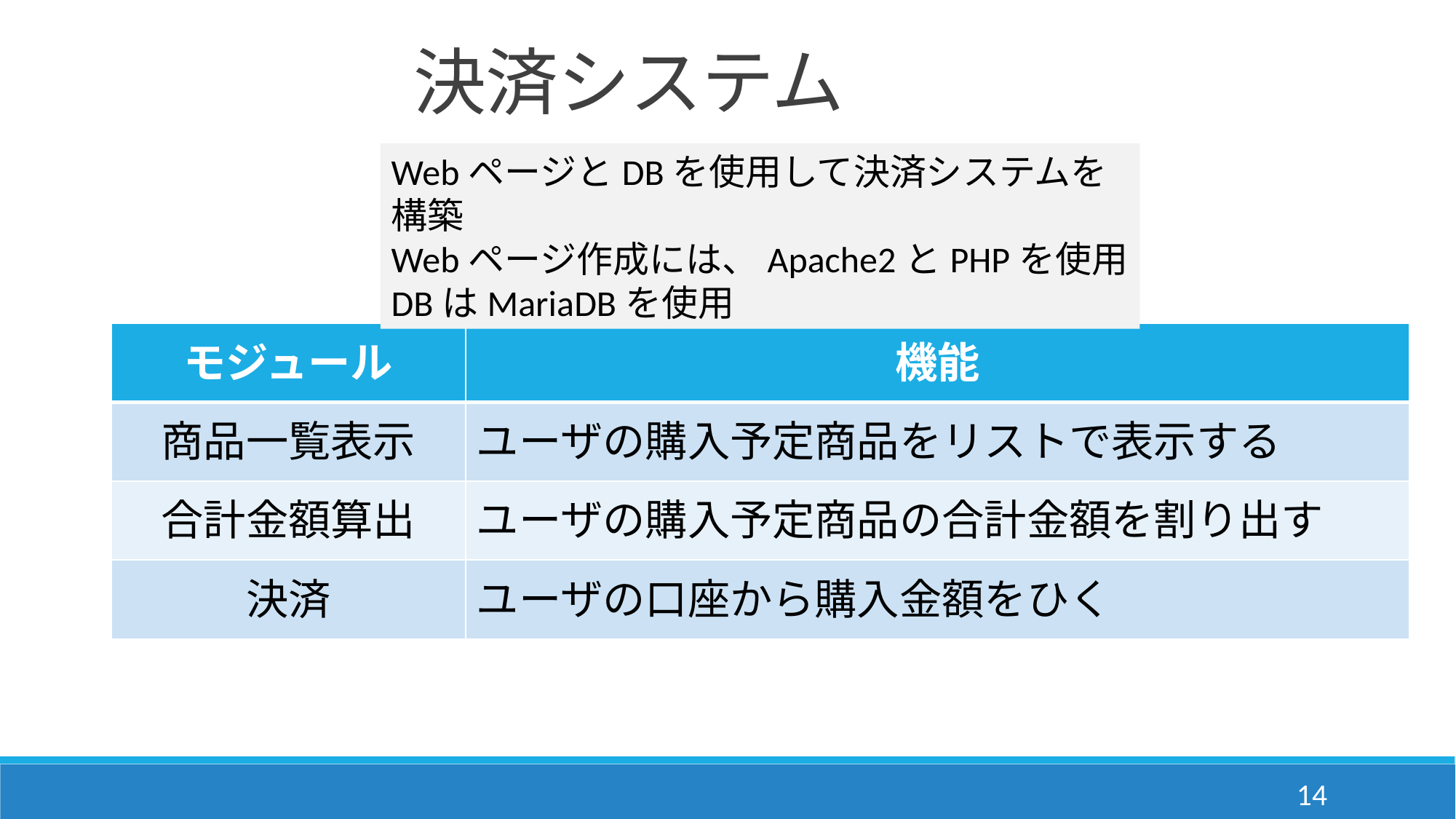

決済システム
WebページとDBを使用して決済システムを構築
Webページ作成には、Apache2とPHPを使用
DBはMariaDBを使用
| モジュール | 機能 |
| --- | --- |
| 商品一覧表示 | ユーザの購入予定商品をリストで表示する |
| 合計金額算出 | ユーザの購入予定商品の合計金額を割り出す |
| 決済 | ユーザの口座から購入金額をひく |
14